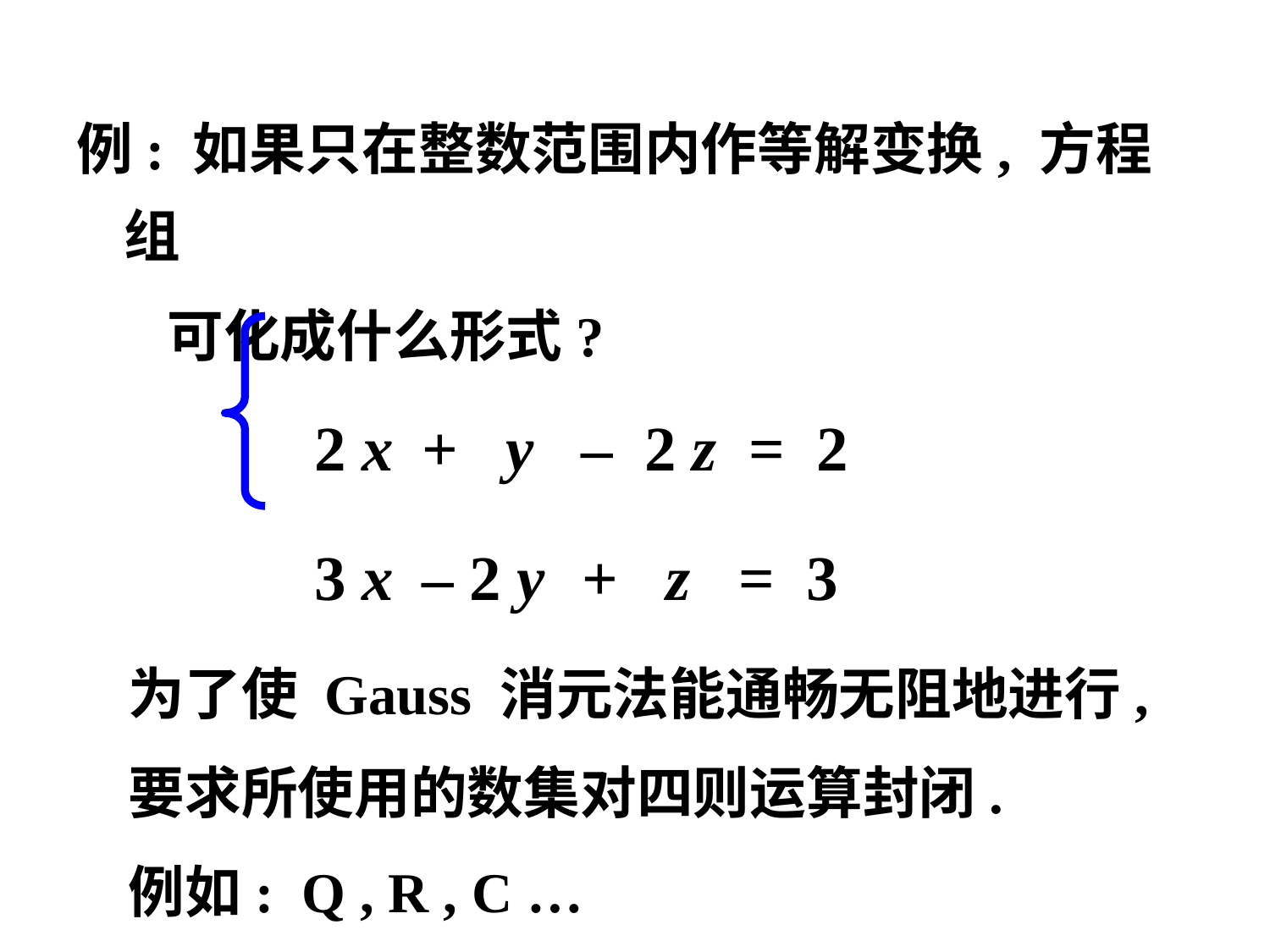

例: 如果只在整数范围内作等解变换, 方程组
      可化成什么形式?
               2 x   +   y   –  2 z  =  2
               3 x   – 2 y    +   z   =  3
   为了使 Gauss 消元法能通畅无阻地进行,
   要求所使用的数集对四则运算封闭.
   例如:  Q , R , C …